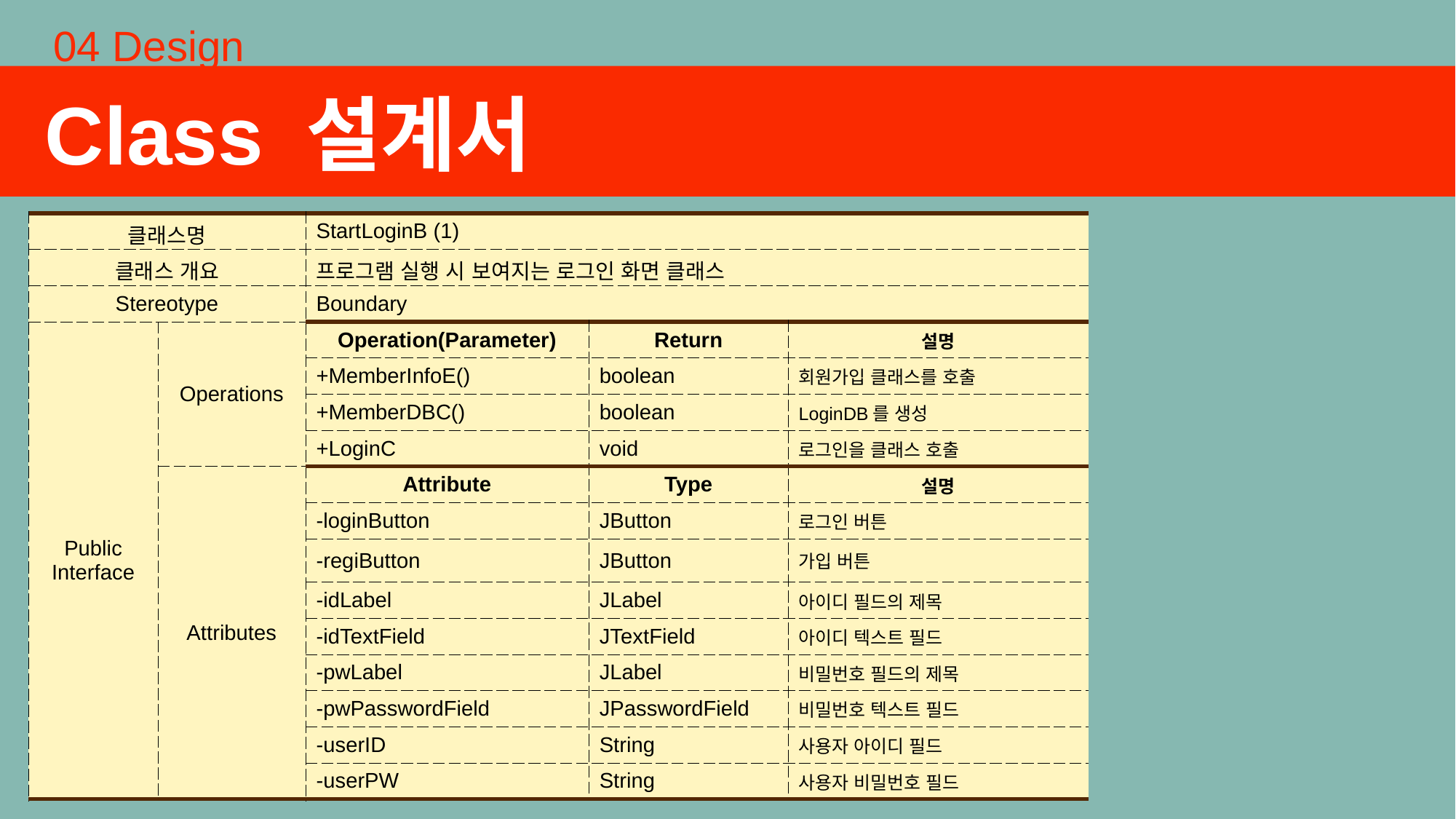

04 Design
Class 설계서
| 클래스명 |  | StartLoginB (1) |  |  |
| --- | --- | --- | --- | --- |
| 클래스 개요 |  | 프로그램 실행 시 보여지는 로그인 화면 클래스 |  |  |
| Stereotype |  | Boundary |  |  |
| Public Interface | Operations | Operation(Parameter) | Return | 설명 |
|  |  | +MemberInfoE() | boolean | 회원가입 클래스를 호출 |
|  |  | +MemberDBC() | boolean | LoginDB를 생성 |
|  |  | +LoginC | void | 로그인을 클래스 호출 |
|  | Attributes | Attribute | Type | 설명 |
|  |  | -loginButton | JButton | 로그인 버튼 |
|  |  | -regiButton | JButton | 가입 버튼 |
|  |  | -idLabel | JLabel | 아이디 필드의 제목 |
|  |  | -idTextField | JTextField | 아이디 텍스트 필드 |
|  |  | -pwLabel | JLabel | 비밀번호 필드의 제목 |
|  |  | -pwPasswordField | JPasswordField | 비밀번호 텍스트 필드 |
|  |  | -userID | String | 사용자 아이디 필드 |
|  |  | -userPW | String | 사용자 비밀번호 필드 |